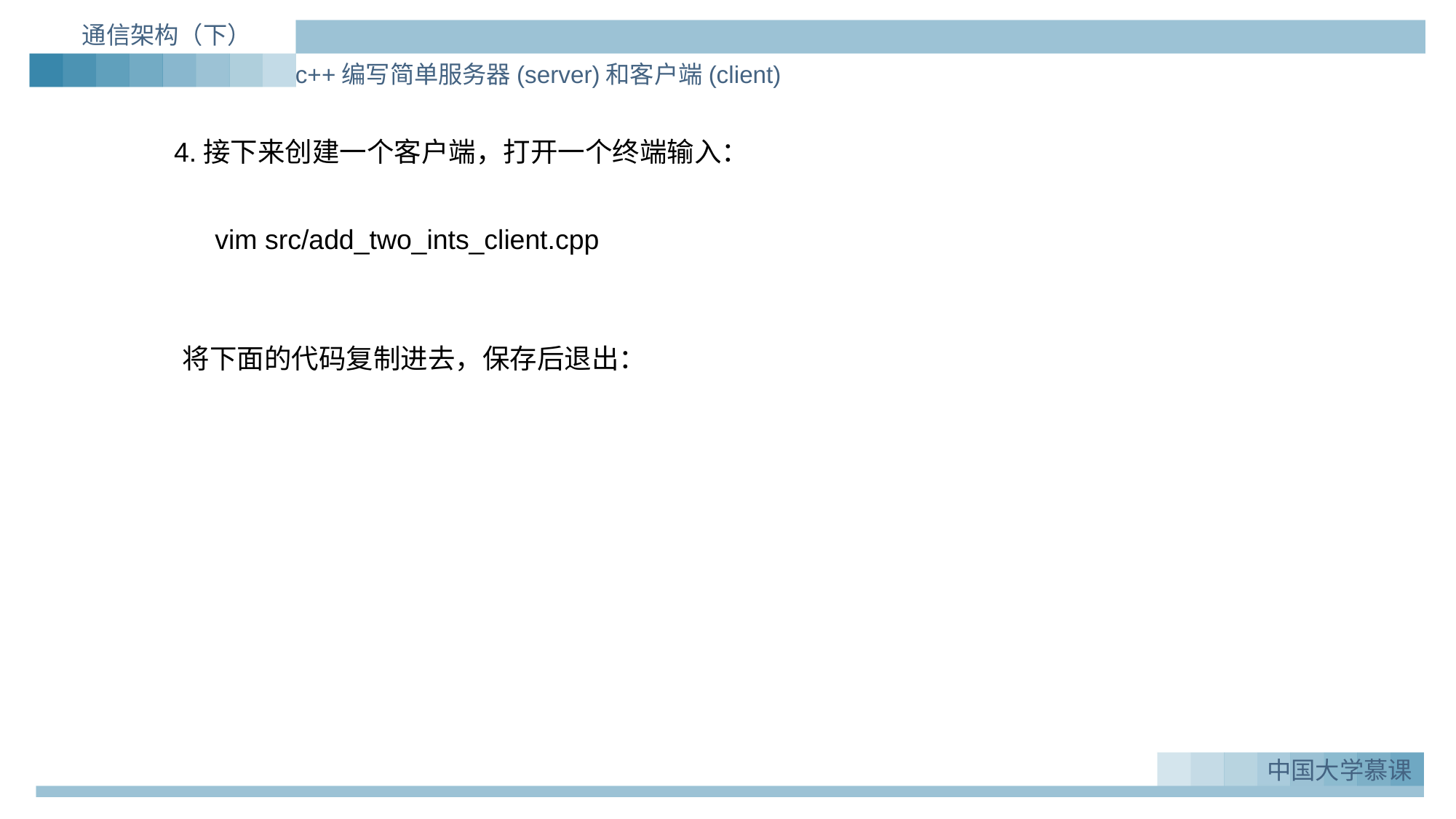

通信架构（下）
c++编写简单服务器(server)和客户端(client)
4.接下来创建一个客户端，打开一个终端输入：
vim src/add_two_ints_client.cpp
将下面的代码复制进去，保存后退出：
中国大学慕课